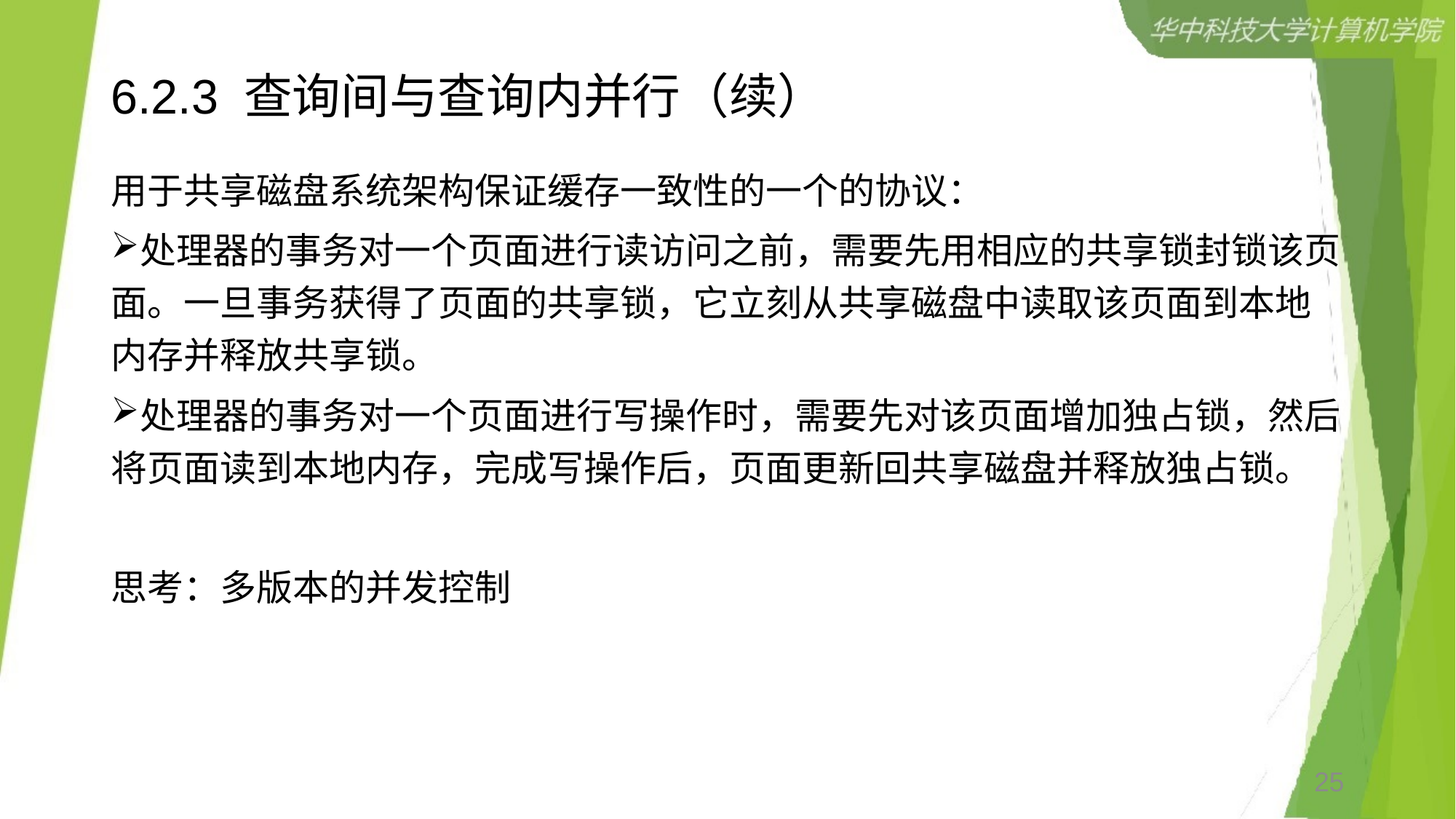

# 6.2.3 查询间与查询内并行（续）
用于共享磁盘系统架构保证缓存一致性的一个的协议：
处理器的事务对一个页面进行读访问之前，需要先用相应的共享锁封锁该页面。一旦事务获得了页面的共享锁，它立刻从共享磁盘中读取该页面到本地内存并释放共享锁。
处理器的事务对一个页面进行写操作时，需要先对该页面增加独占锁，然后将页面读到本地内存，完成写操作后，页面更新回共享磁盘并释放独占锁。

思考：多版本的并发控制
25